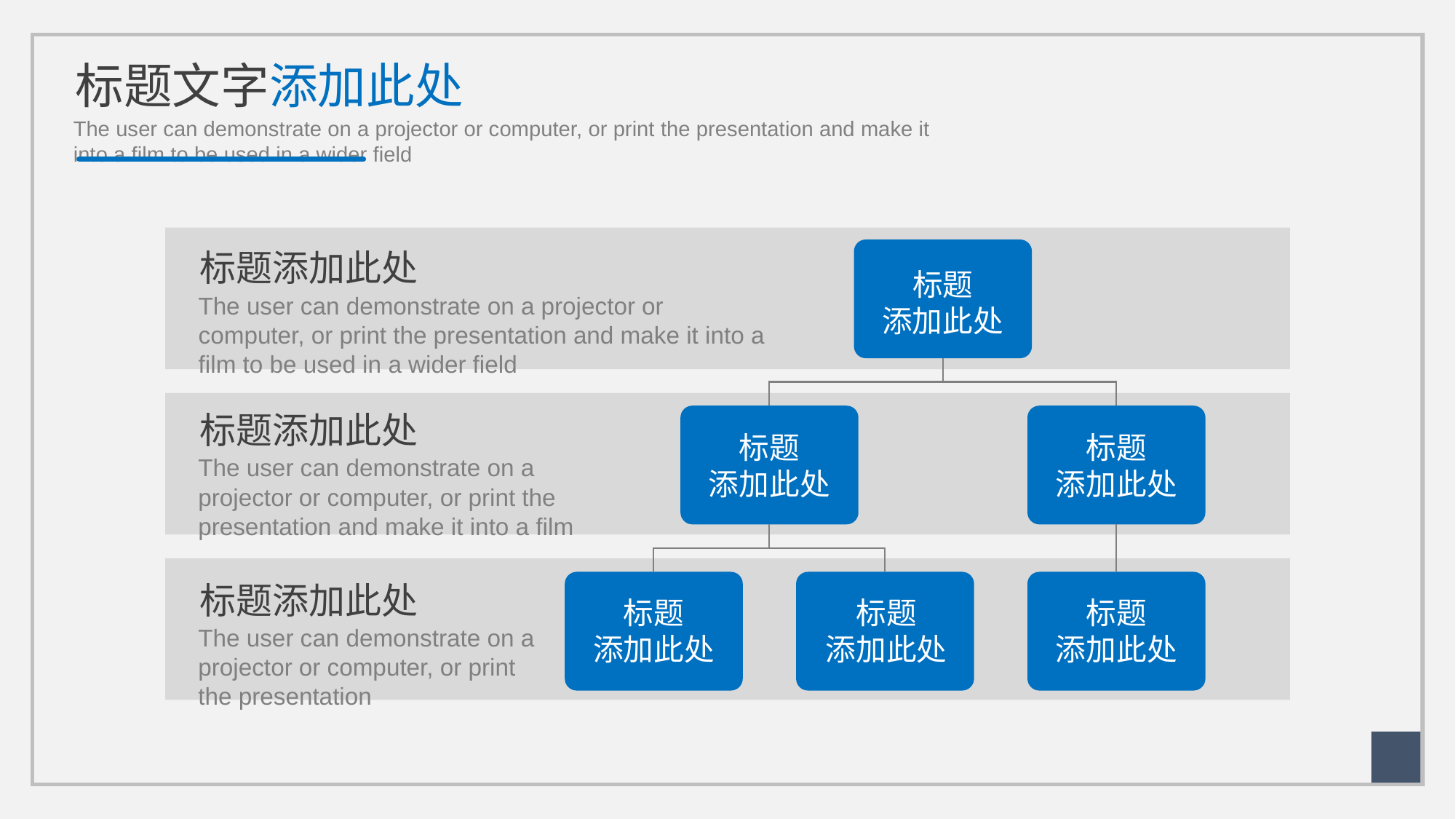

标题文字添加此处
The user can demonstrate on a projector or computer, or print the presentation and make it into a film to be used in a wider field

标题
添加此处

标题
添加此处
标题
添加此处

标题
添加此处
标题
添加此处
标题
添加此处
标题添加此处
The user can demonstrate on a projector or computer, or print the presentation and make it into a film to be used in a wider field
标题添加此处
The user can demonstrate on a projector or computer, or print the presentation and make it into a film
标题添加此处
The user can demonstrate on a projector or computer, or print the presentation
13